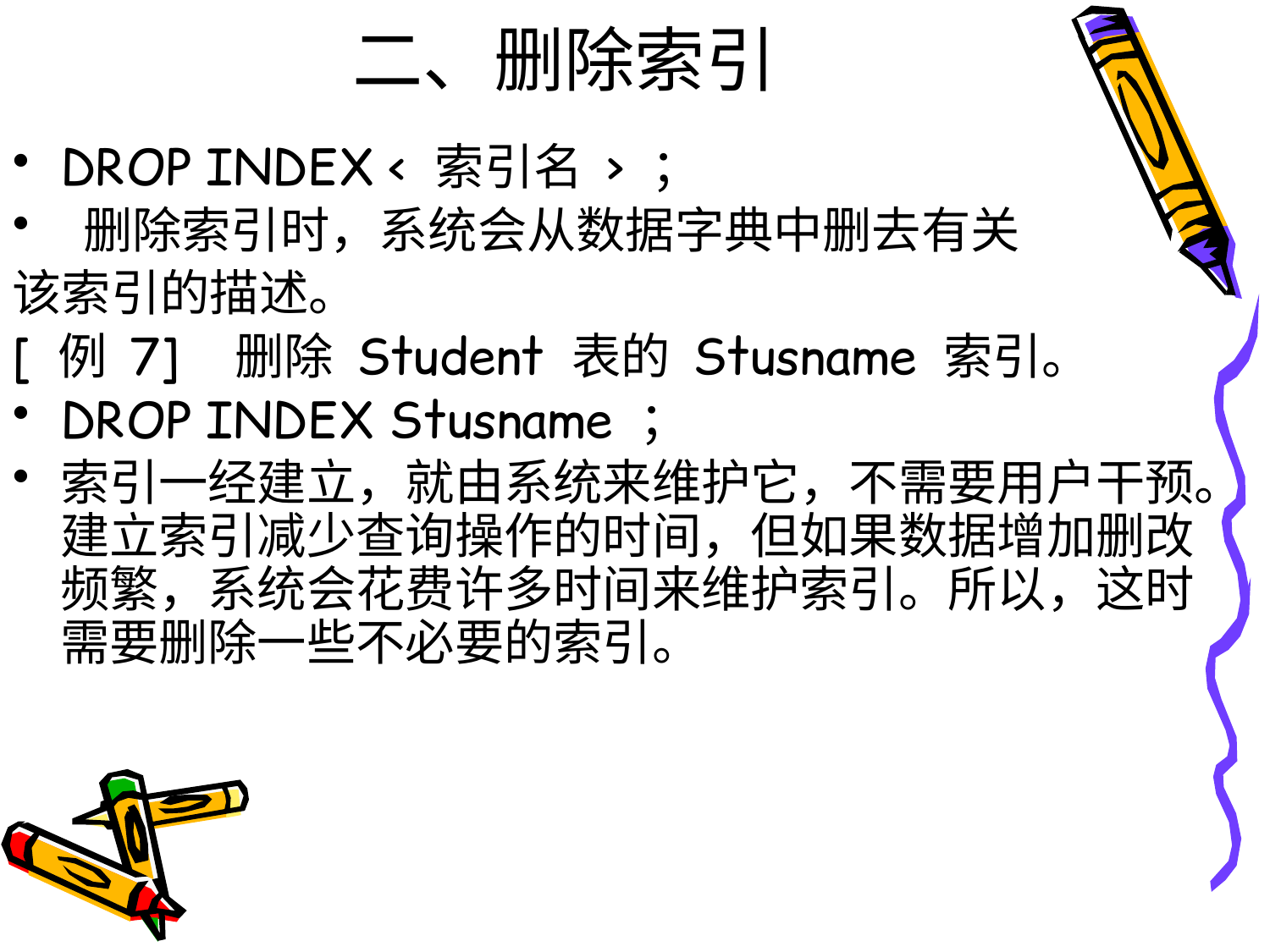

# 二、删除索引
DROP INDEX < 索引名 > ；
 删除索引时，系统会从数据字典中删去有关
该索引的描述。
[ 例 7]   删除 Student 表的 Stusname 索引。
DROP INDEX Stusname ；
索引一经建立，就由系统来维护它，不需要用户干预。建立索引减少查询操作的时间，但如果数据增加删改频繁，系统会花费许多时间来维护索引。所以，这时需要删除一些不必要的索引。